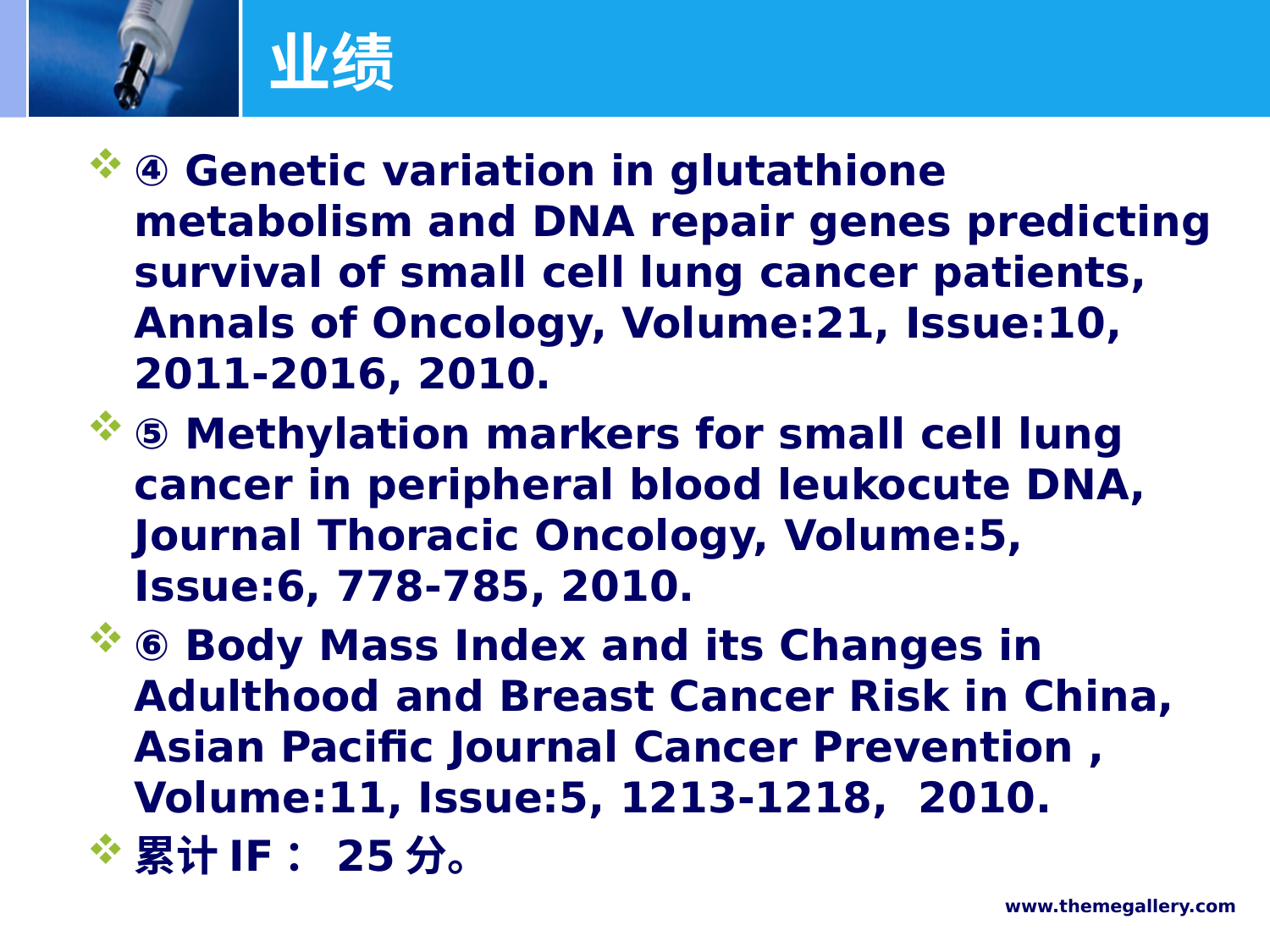

# 业绩
④ Genetic variation in glutathione metabolism and DNA repair genes predicting survival of small cell lung cancer patients, Annals of Oncology, Volume:21, Issue:10, 2011-2016, 2010.
⑤ Methylation markers for small cell lung cancer in peripheral blood leukocute DNA, Journal Thoracic Oncology, Volume:5, Issue:6, 778-785, 2010.
⑥ Body Mass Index and its Changes in Adulthood and Breast Cancer Risk in China, Asian Pacific Journal Cancer Prevention , Volume:11, Issue:5, 1213-1218,  2010.
累计IF：25分。
www.themegallery.com